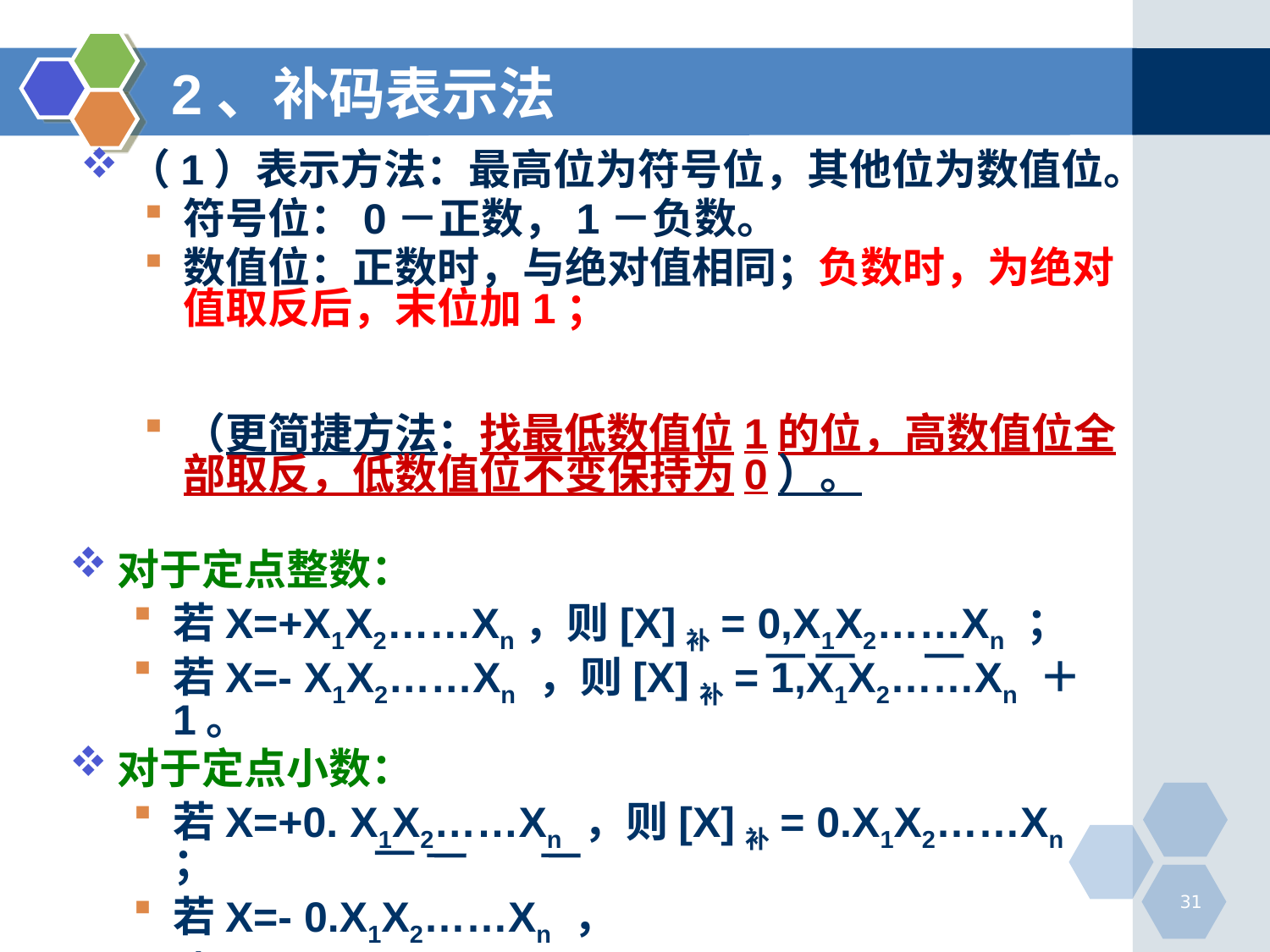

# 2、补码表示法
（1）表示方法：最高位为符号位，其他位为数值位。
符号位：0－正数，1－负数。
数值位：正数时，与绝对值相同；负数时，为绝对值取反后，末位加1；

（更简捷方法：找最低数值位1的位，高数值位全部取反，低数值位不变保持为0）。

对于定点整数：
若X=+X1X2……Xn，则[X]补= 0,X1X2……Xn ；
若X=- X1X2……Xn ，则[X]补= 1,X1X2……Xn ＋1。
对于定点小数：
若X=+0. X1X2……Xn ，则[X]补= 0.X1X2……Xn ；
若X=- 0.X1X2……Xn ，
  则[X]补= 1.X1X2……Xn ＋0.00……1。

31